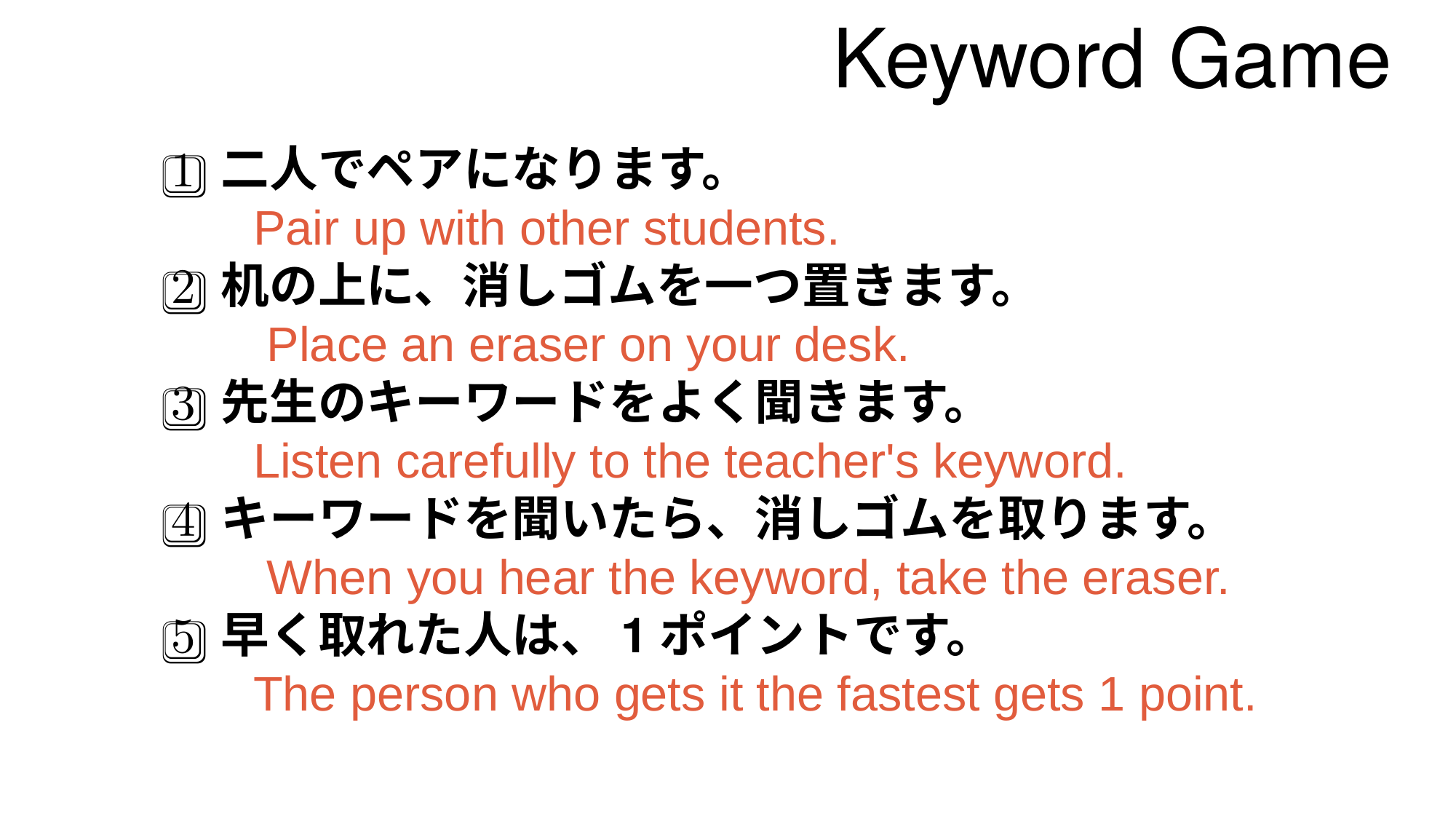

Keyword Game
1️⃣ 二人でペアになります。
2️⃣ 机の上に、消しゴムを一つ置きます。
3️⃣ 先生のキーワードをよく聞きます。
4️⃣ キーワードを聞いたら、消しゴムを取ります。
5️⃣ 早く取れた人は、1ポイントです。

Pair up with other students.

 Place an eraser on your desk.

Listen carefully to the teacher's keyword.

 When you hear the keyword, take the eraser.

The person who gets it the fastest gets 1 point.